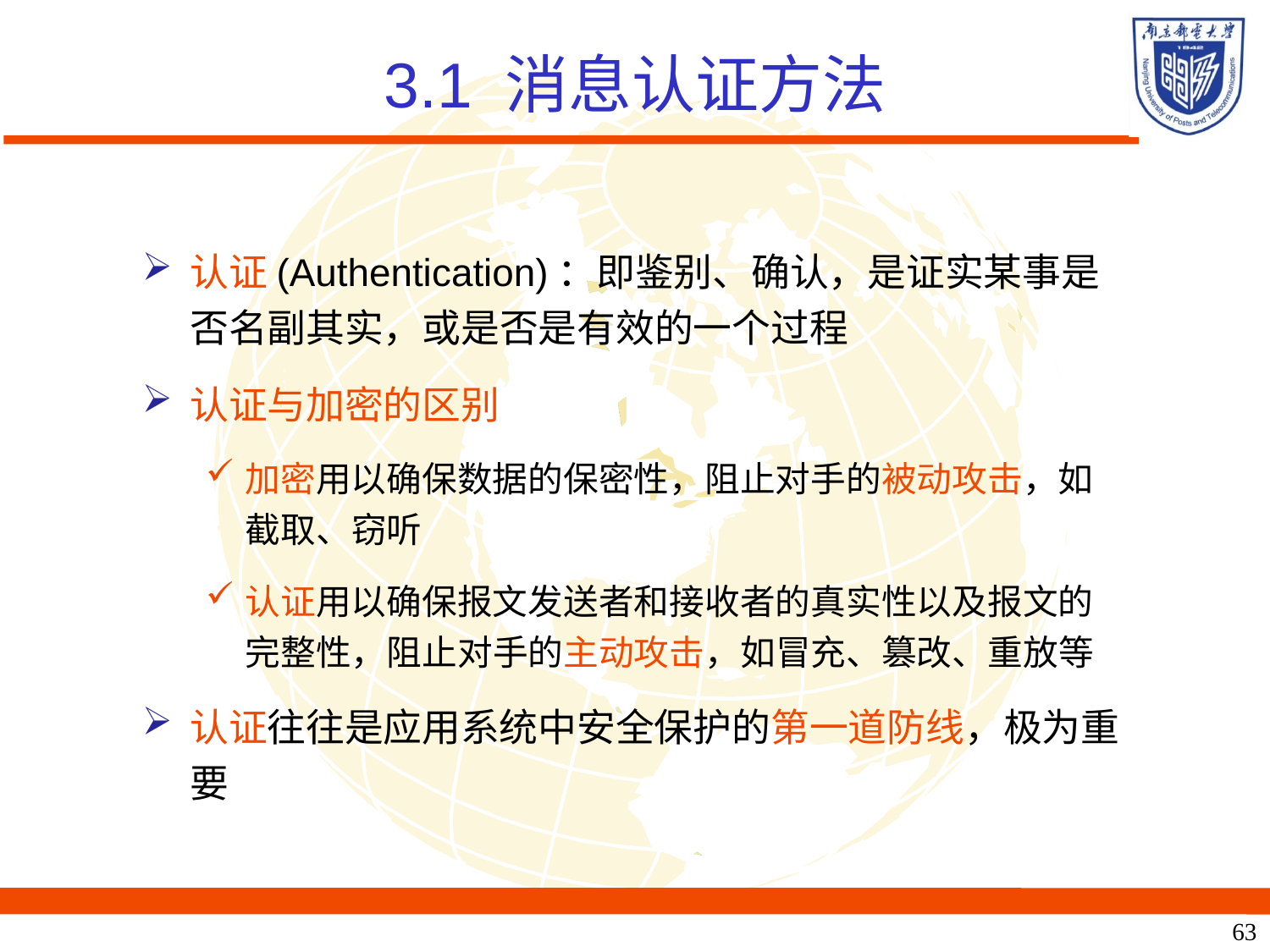

# 3.1 消息认证方法
认证(Authentication)：即鉴别、确认，是证实某事是否名副其实，或是否是有效的一个过程
认证与加密的区别
加密用以确保数据的保密性，阻止对手的被动攻击，如截取、窃听
认证用以确保报文发送者和接收者的真实性以及报文的完整性，阻止对手的主动攻击，如冒充、篡改、重放等
认证往往是应用系统中安全保护的第一道防线，极为重要
63